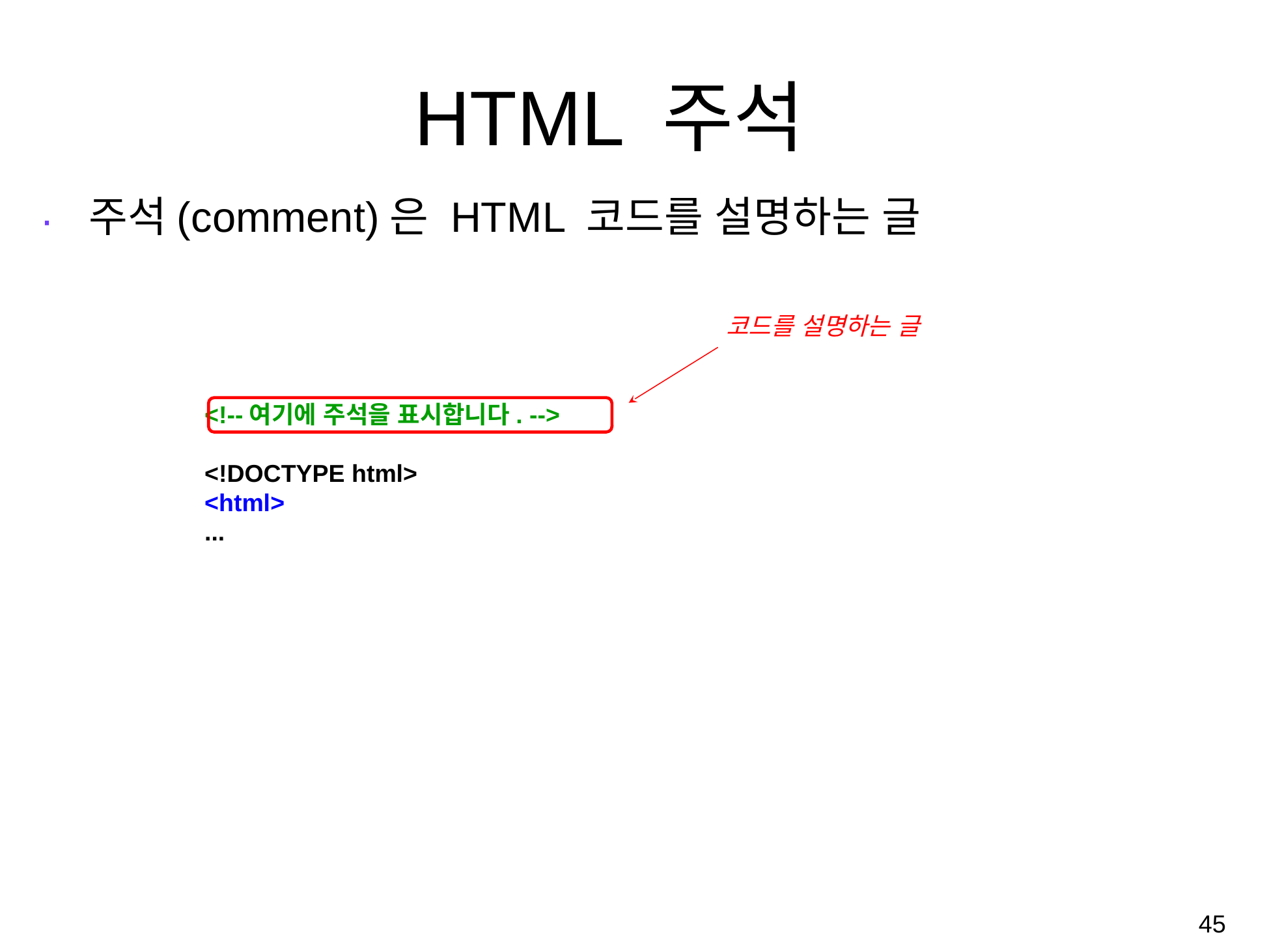

# HTML 주석
주석(comment)은 HTML 코드를 설명하는 글

코드를 설명하는 글
<!--여기에 주석을 표시합니다. -->

<!DOCTYPE html>
<html>
...

45